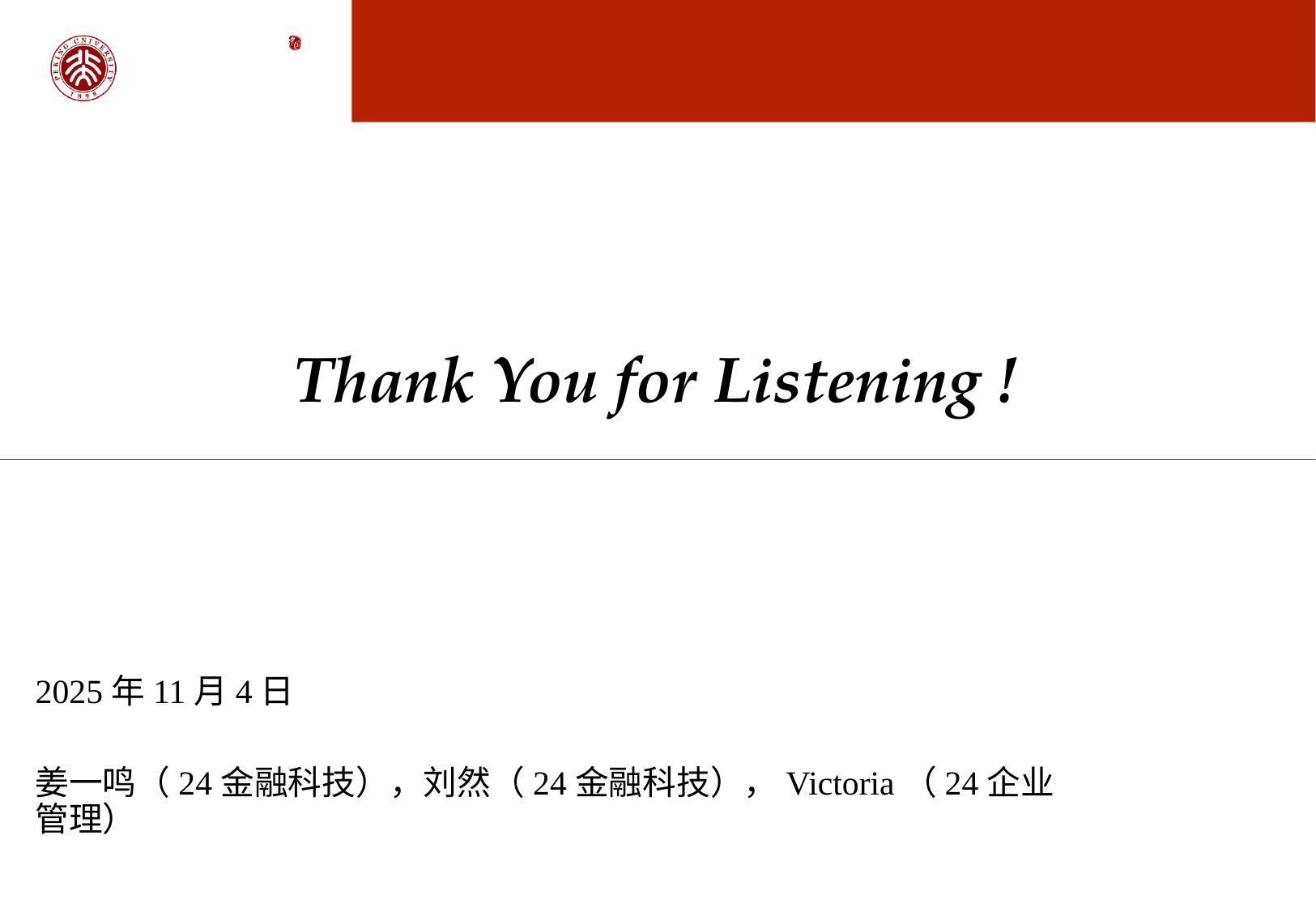

# Thank You for Listening !
2025年11月4日
姜一鸣（24金融科技），刘然（24金融科技），Victoria（24企业管理）